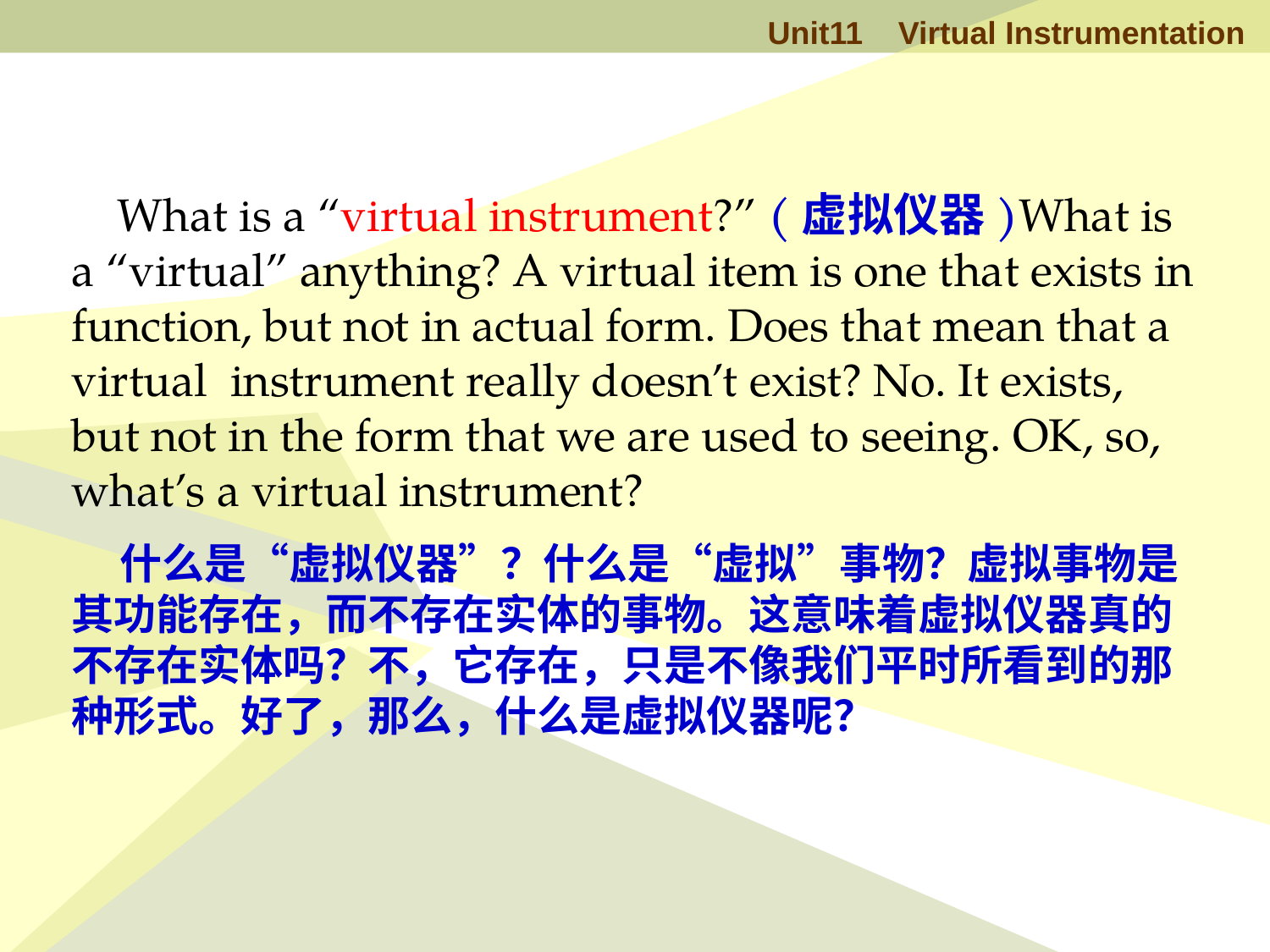

What is a “virtual instrument?” (虚拟仪器)What is a “virtual” anything? A virtual item is one that exists in function, but not in actual form. Does that mean that a virtual  instrument really doesn’t exist? No. It exists, but not in the form that we are used to seeing. OK, so, what’s a virtual instrument?
    什么是“虚拟仪器”？什么是“虚拟”事物？虚拟事物是其功能存在，而不存在实体的事物。这意味着虚拟仪器真的不存在实体吗？不，它存在，只是不像我们平时所看到的那种形式。好了，那么，什么是虚拟仪器呢？